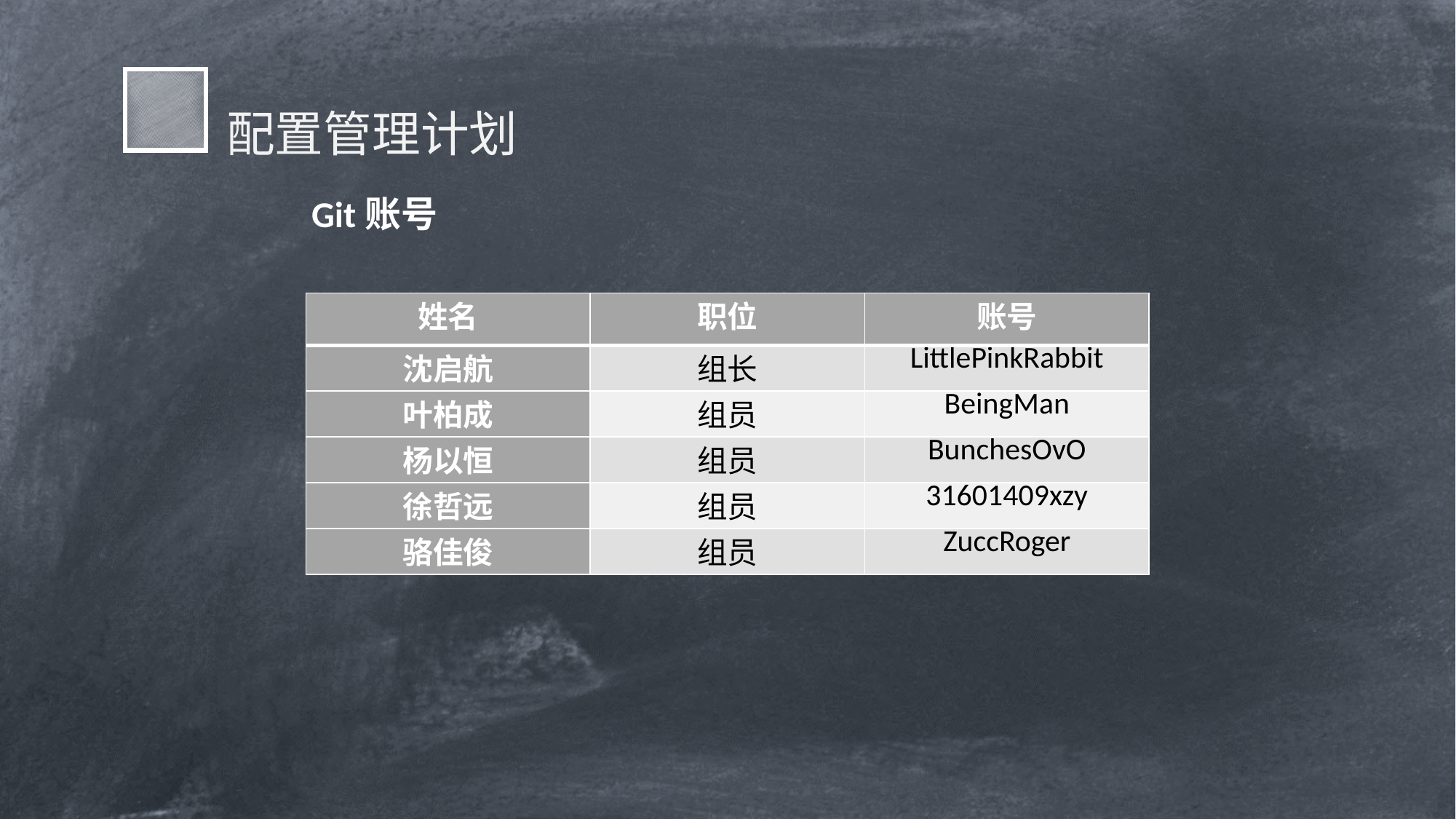

配置管理计划

Git账号

| 姓名 | 职位 | 账号 |
| --- | --- | --- |
| 沈启航 | 组长 | LittlePinkRabbit |
| 叶柏成 | 组员 | BeingMan |
| 杨以恒 | 组员 | BunchesOvO |
| 徐哲远 | 组员 | 31601409xzy |
| 骆佳俊 | 组员 | ZuccRoger |